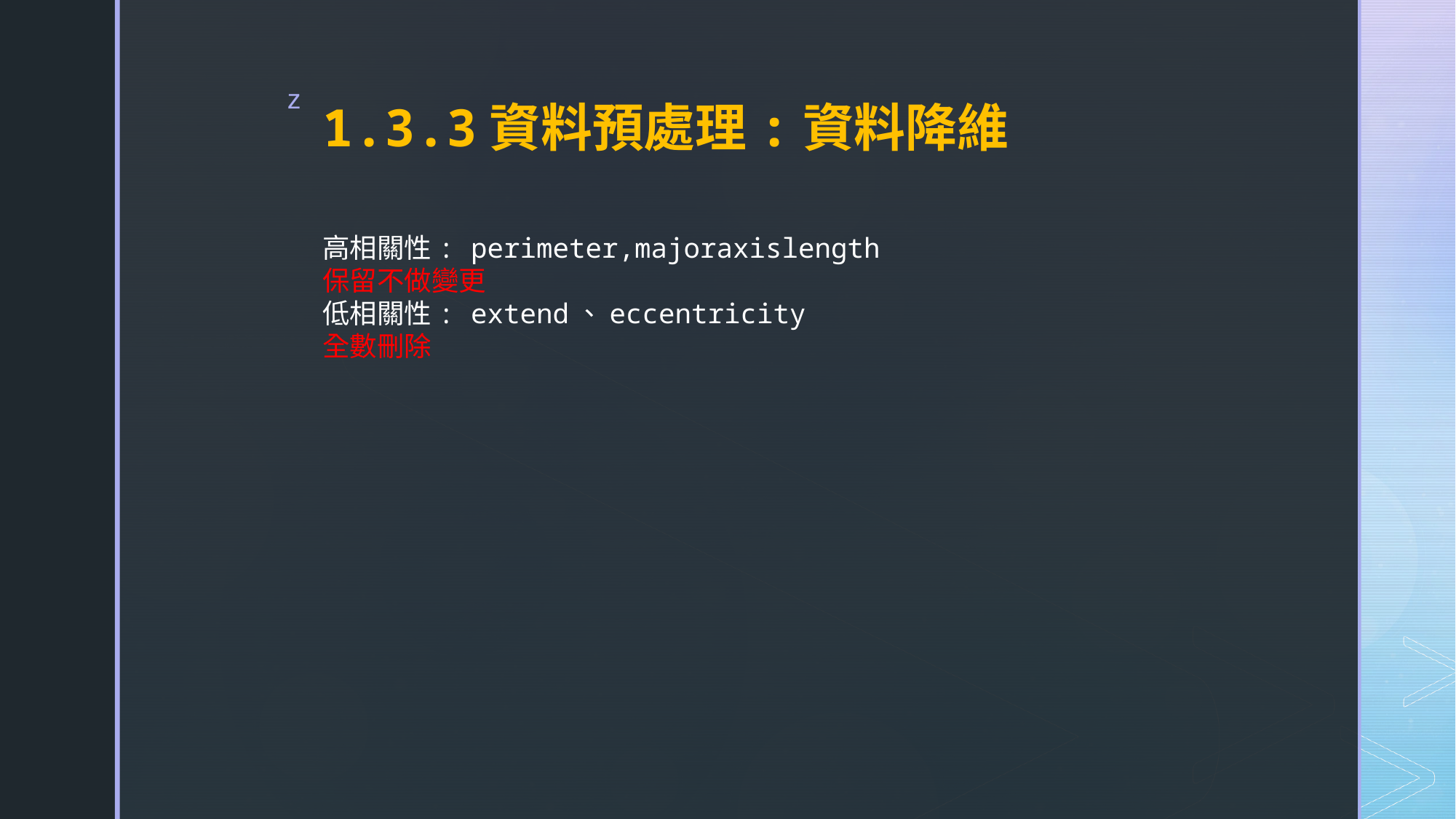

# 1.3.3資料預處理:資料降維
高相關性: perimeter,majoraxislength
保留不做變更
低相關性: extend、eccentricity
全數刪除